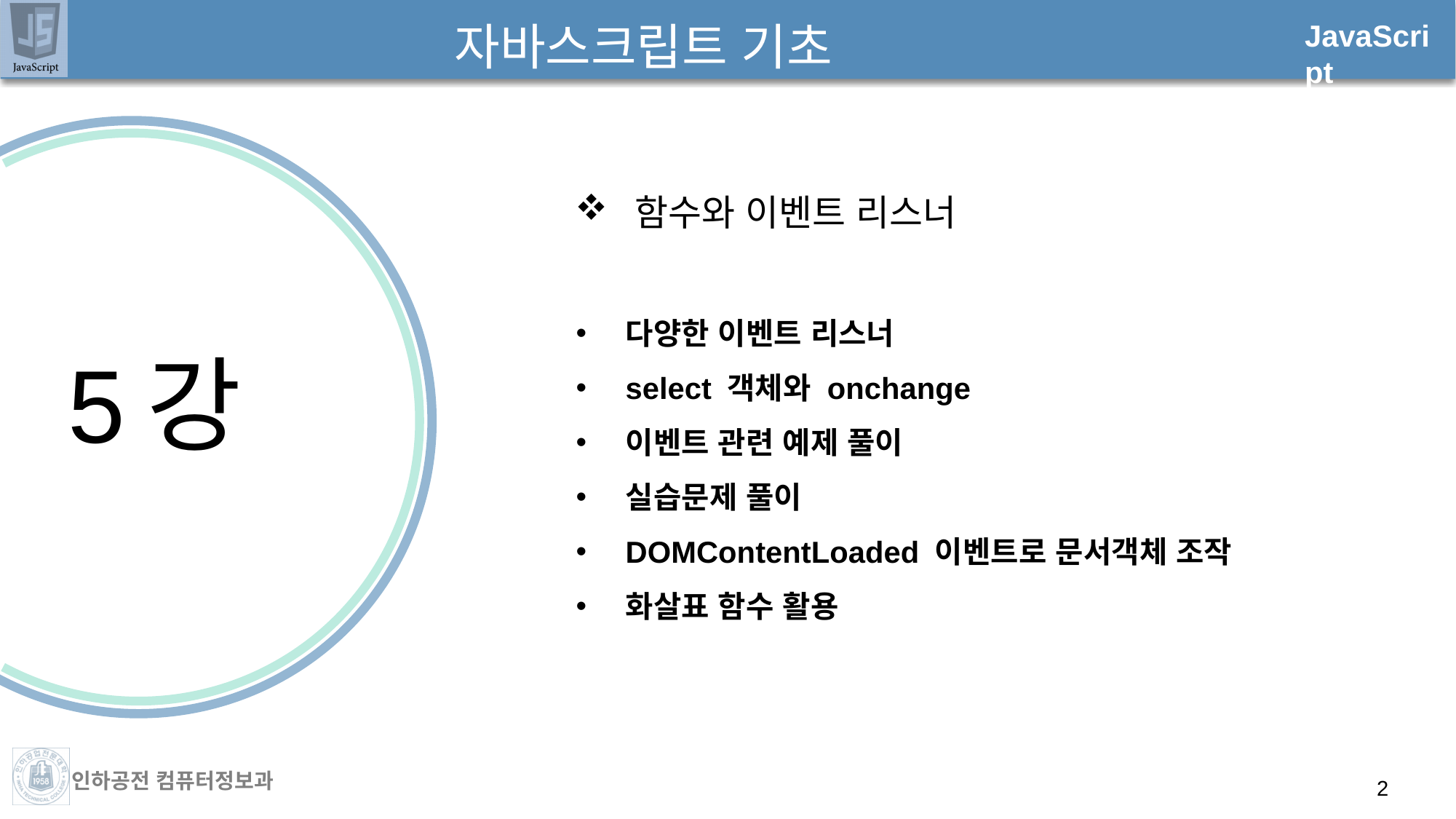

# 자바스크립트 기초

 함수와 이벤트 리스너
5강
다양한 이벤트 리스너
select 객체와 onchange
이벤트 관련 예제 풀이
실습문제 풀이
DOMContentLoaded 이벤트로 문서객체 조작
화살표 함수 활용